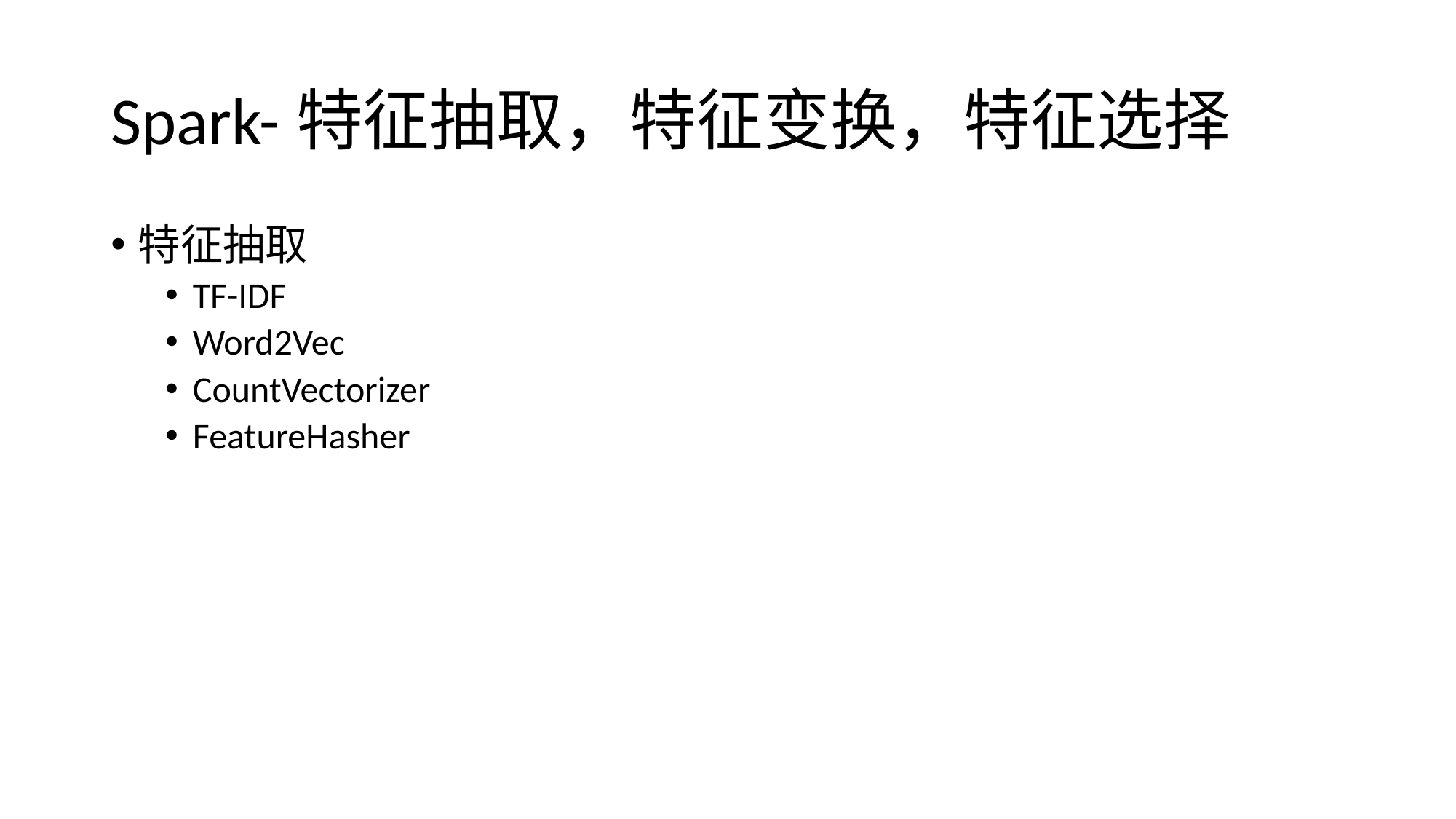

# Spark-特征抽取，特征变换，特征选择
特征抽取
TF-IDF
Word2Vec
CountVectorizer
FeatureHasher